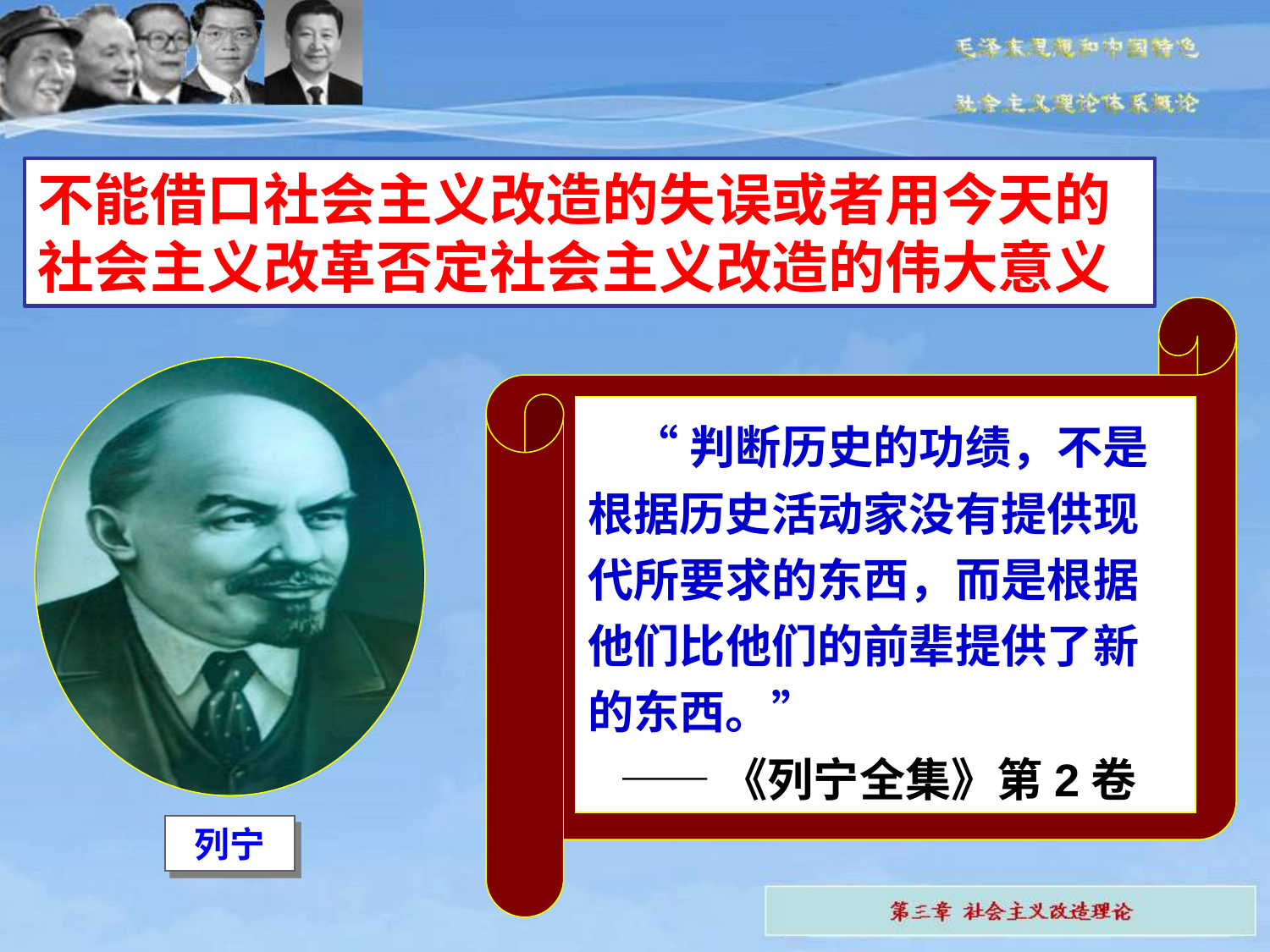

不能借口社会主义改造的失误或者用今天的社会主义改革否定社会主义改造的伟大意义

    “判断历史的功绩，不是根据历史活动家没有提供现代所要求的东西，而是根据他们比他们的前辈提供了新的东西。”
   ——《列宁全集》第2卷
列宁